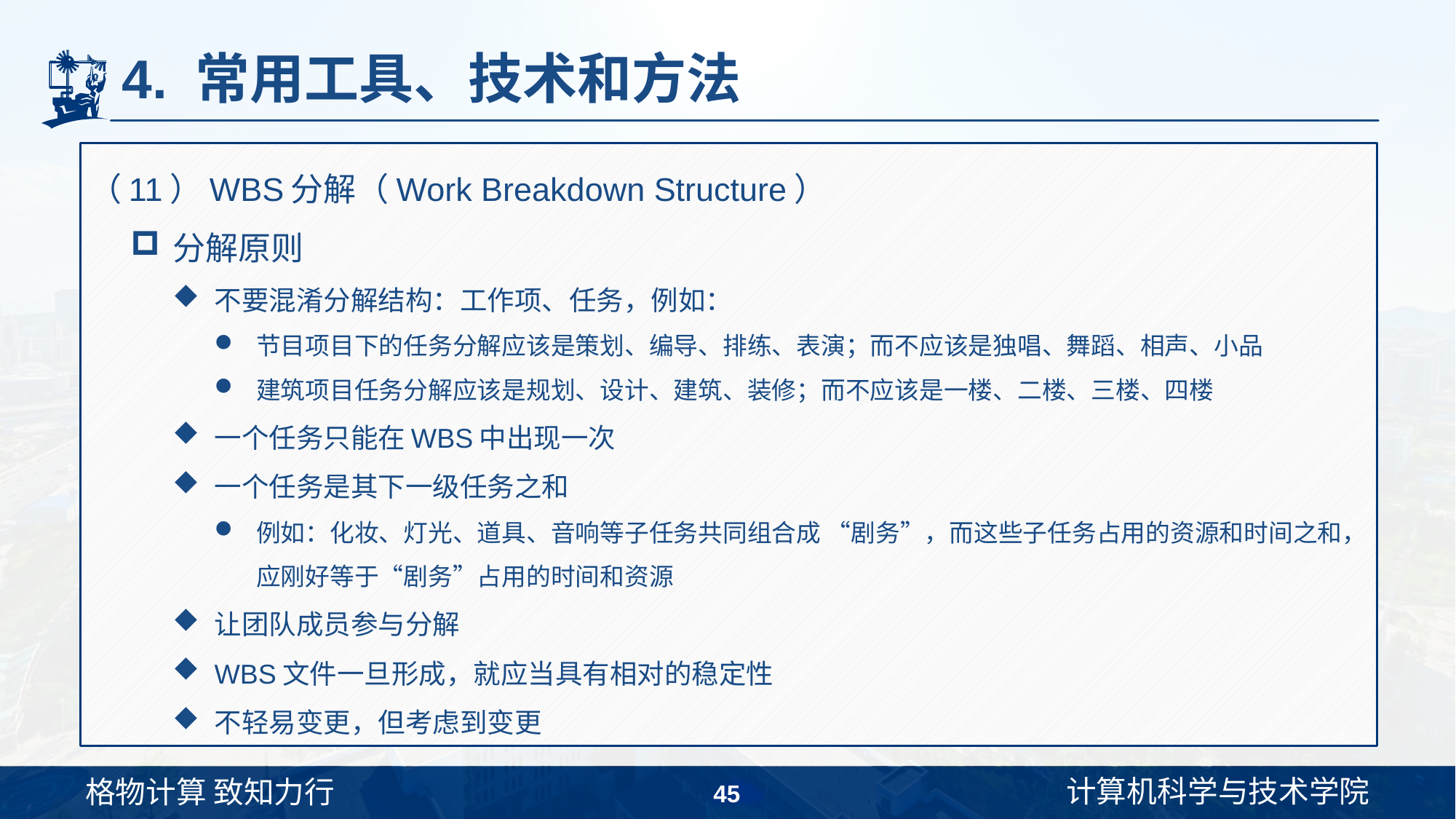

# 4. 常用工具、技术和方法
（11）WBS分解（Work Breakdown Structure）
分解原则
不要混淆分解结构：工作项、任务，例如：
节目项目下的任务分解应该是策划、编导、排练、表演；而不应该是独唱、舞蹈、相声、小品
建筑项目任务分解应该是规划、设计、建筑、装修；而不应该是一楼、二楼、三楼、四楼
一个任务只能在WBS中出现一次
一个任务是其下一级任务之和
例如：化妆、灯光、道具、音响等子任务共同组合成 “剧务”，而这些子任务占用的资源和时间之和，应刚好等于“剧务”占用的时间和资源
让团队成员参与分解
WBS文件一旦形成，就应当具有相对的稳定性
不轻易变更，但考虑到变更
45